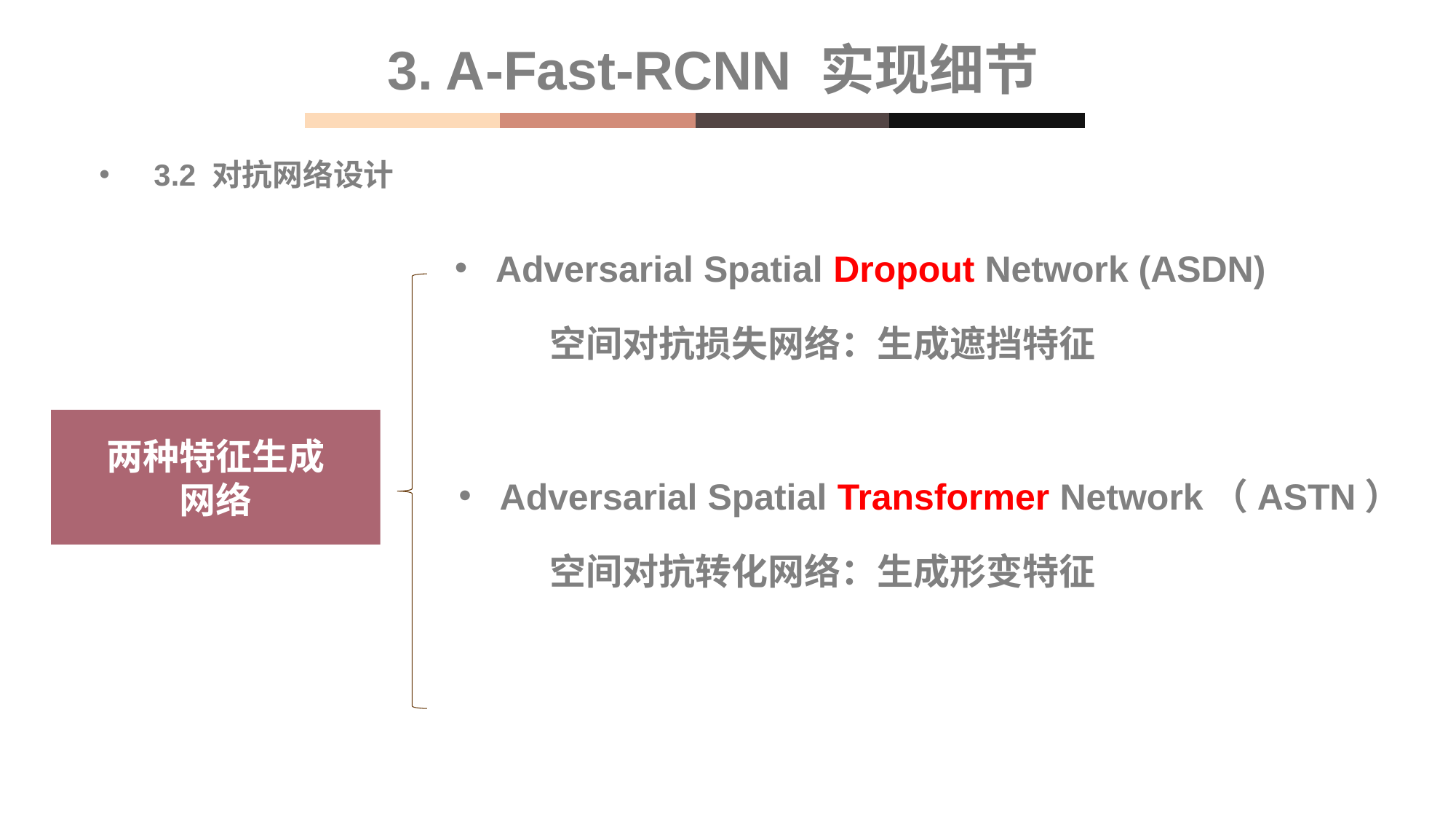

3. A-Fast-RCNN 实现细节

3.2 对抗网络设计

Adversarial Spatial Dropout Network (ASDN)

空间对抗损失网络：生成遮挡特征

两种特征生成网络
Adversarial Spatial Transformer Network（ASTN）
空间对抗转化网络：生成形变特征